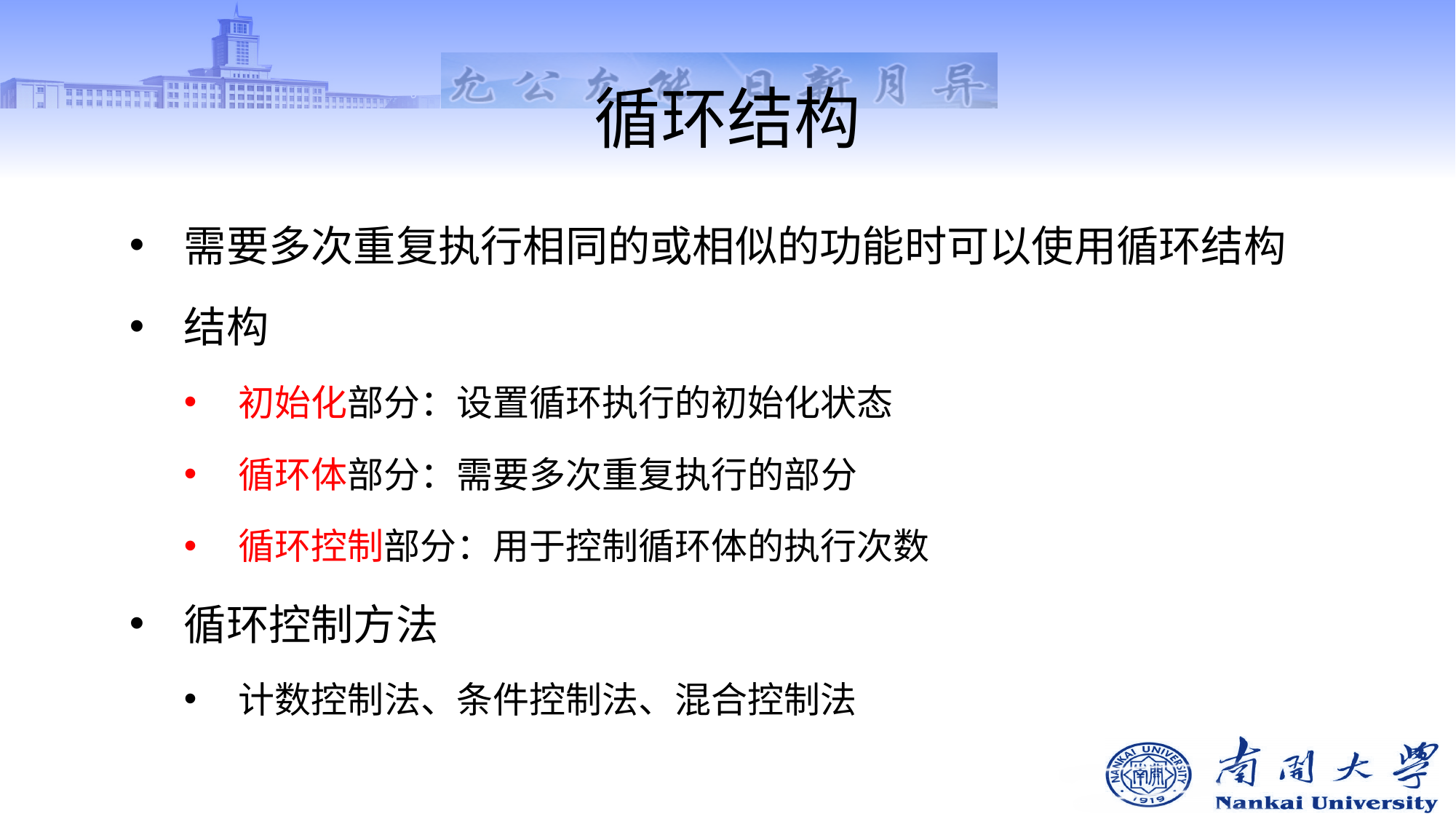

# 循环结构
需要多次重复执行相同的或相似的功能时可以使用循环结构
结构
初始化部分：设置循环执行的初始化状态
循环体部分：需要多次重复执行的部分
循环控制部分：用于控制循环体的执行次数
循环控制方法
计数控制法、条件控制法、混合控制法